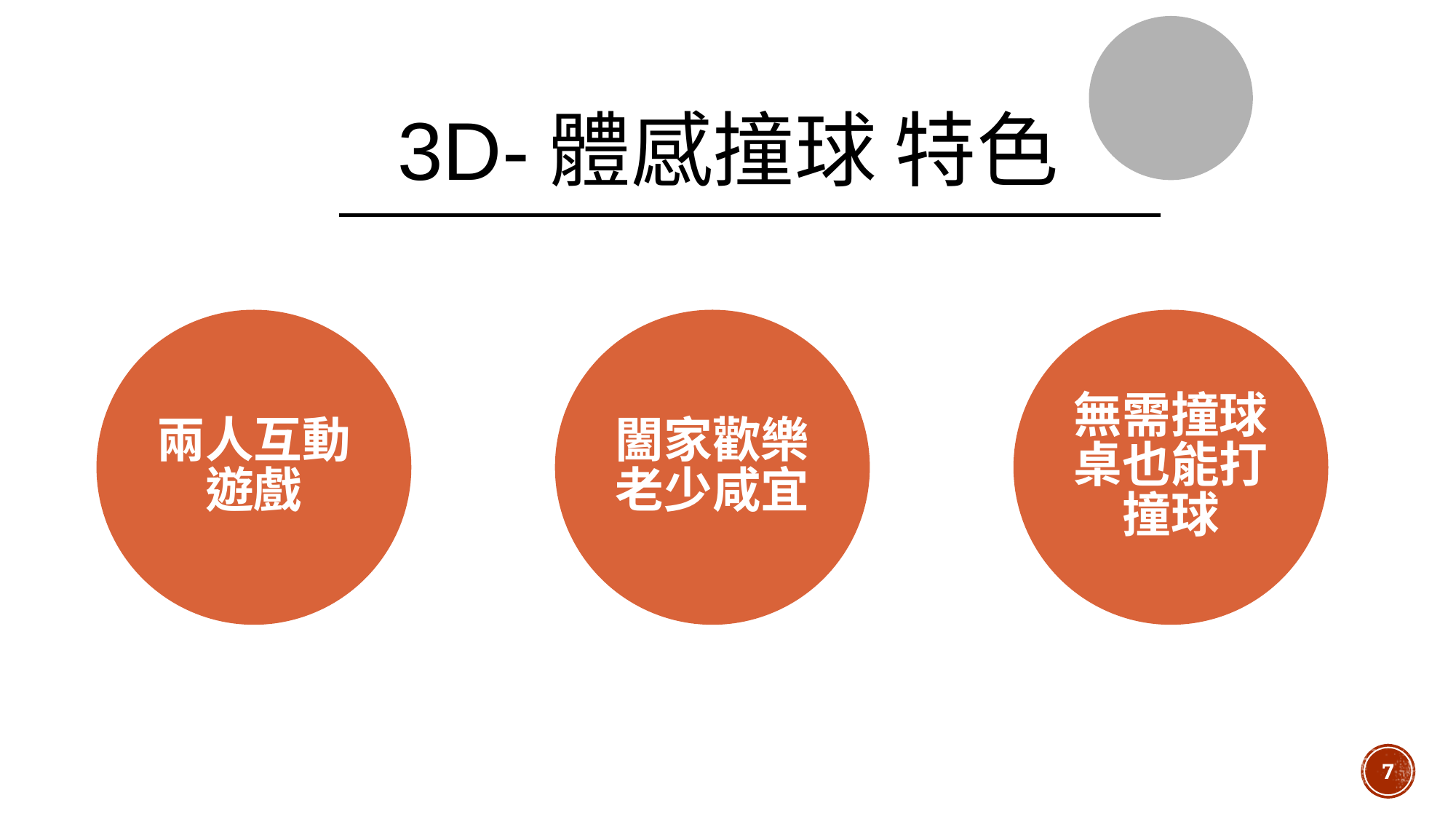

# 3d-體感撞球 特色
無需撞球桌也能打撞球
闔家歡樂老少咸宜
兩人互動遊戲
7